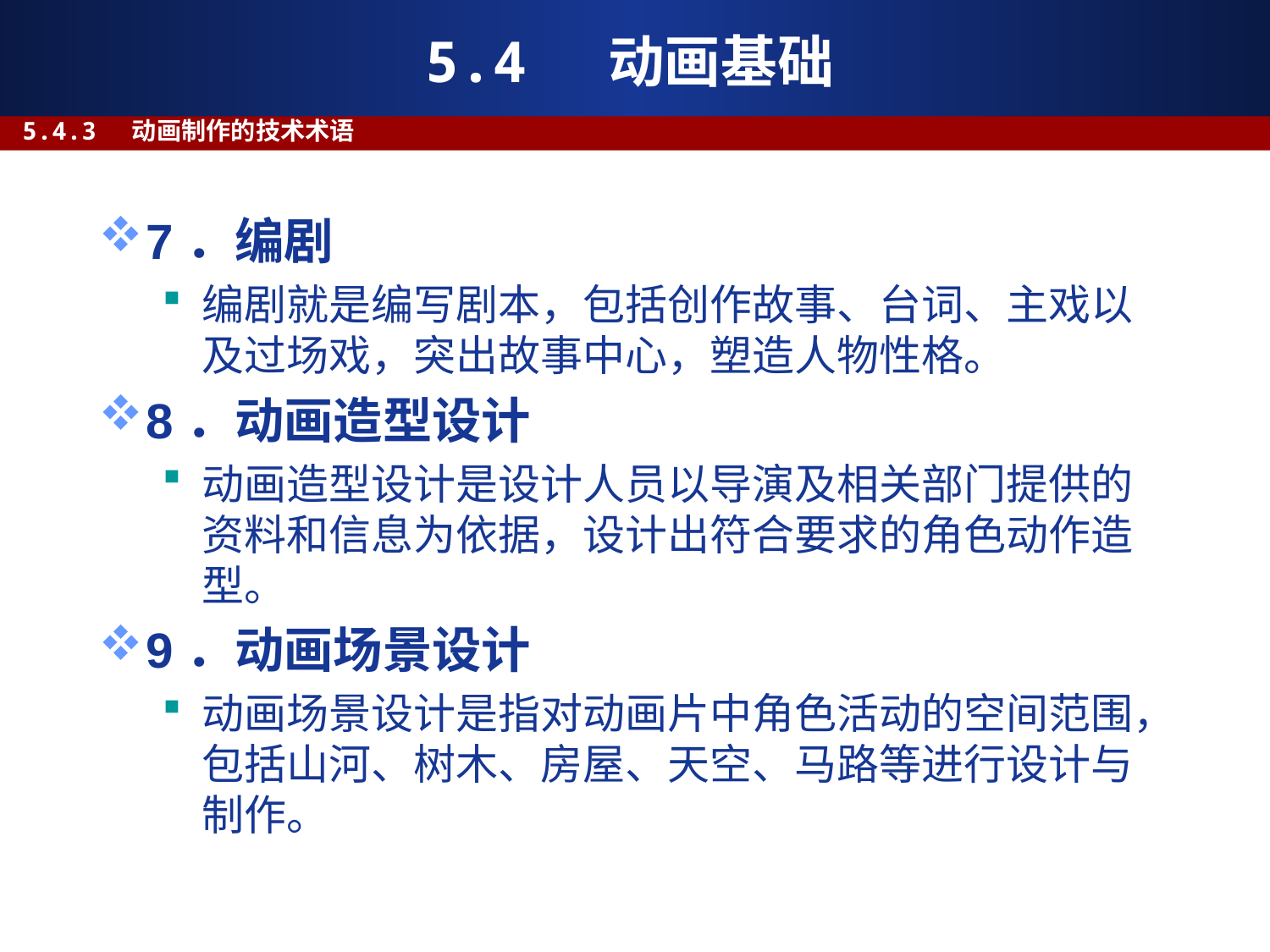

# 5.4  动画基础
5.4.3  动画制作的技术术语
7．编剧
编剧就是编写剧本，包括创作故事、台词、主戏以及过场戏，突出故事中心，塑造人物性格。
8．动画造型设计
动画造型设计是设计人员以导演及相关部门提供的资料和信息为依据，设计出符合要求的角色动作造型。
9．动画场景设计
动画场景设计是指对动画片中角色活动的空间范围，包括山河、树木、房屋、天空、马路等进行设计与制作。